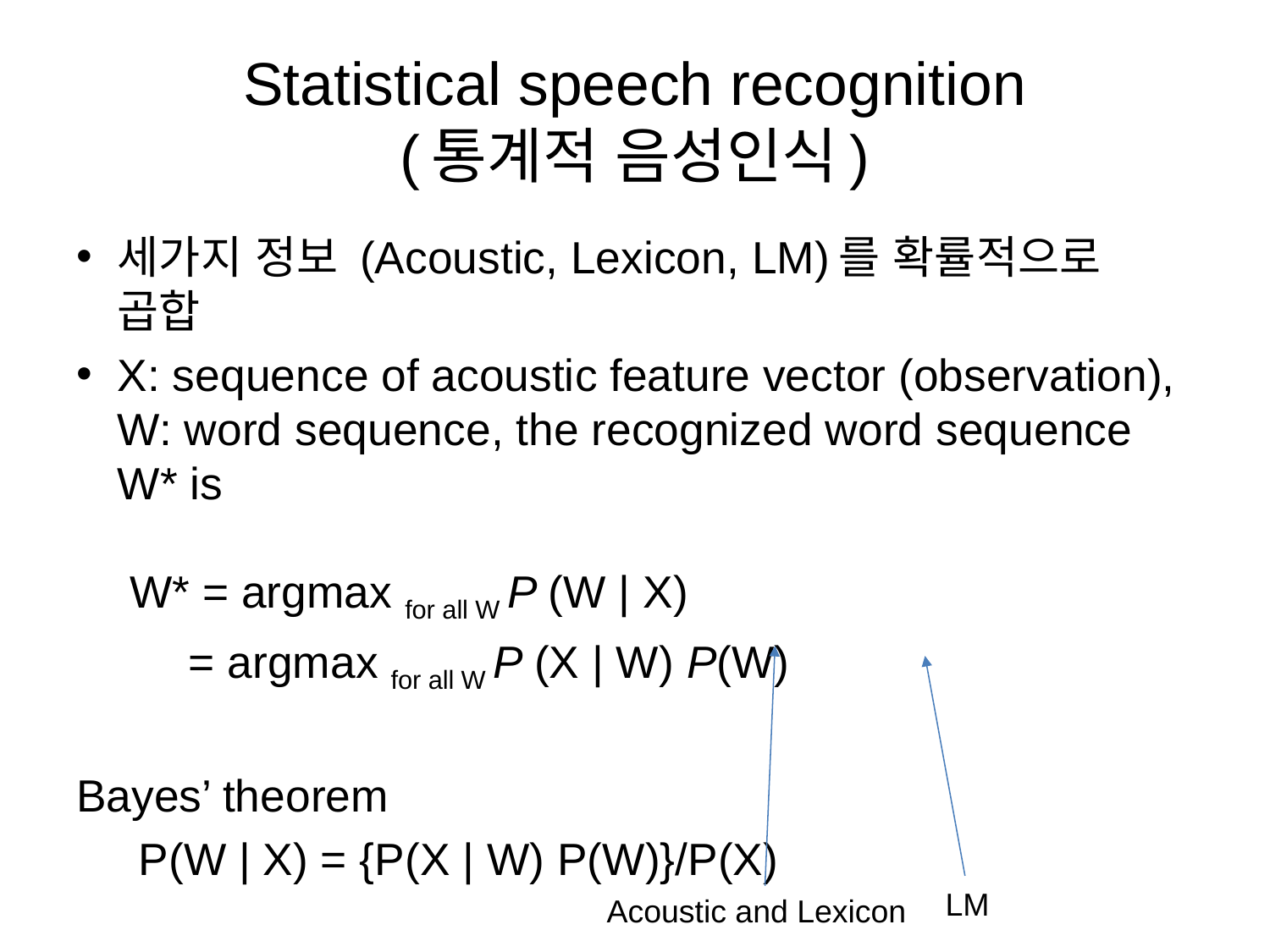

# Statistical speech recognition (통계적 음성인식)
세가지 정보 (Acoustic, Lexicon, LM)를 확률적으로 곱합
X: sequence of acoustic feature vector (observation), W: word sequence, the recognized word sequence W* is
 W* = argmax for all W P (W | X)
         = argmax for all W P (X | W) P(W)

Bayes’ theorem
     P(W | X) = {P(X | W) P(W)}/P(X)
LM
Acoustic and Lexicon